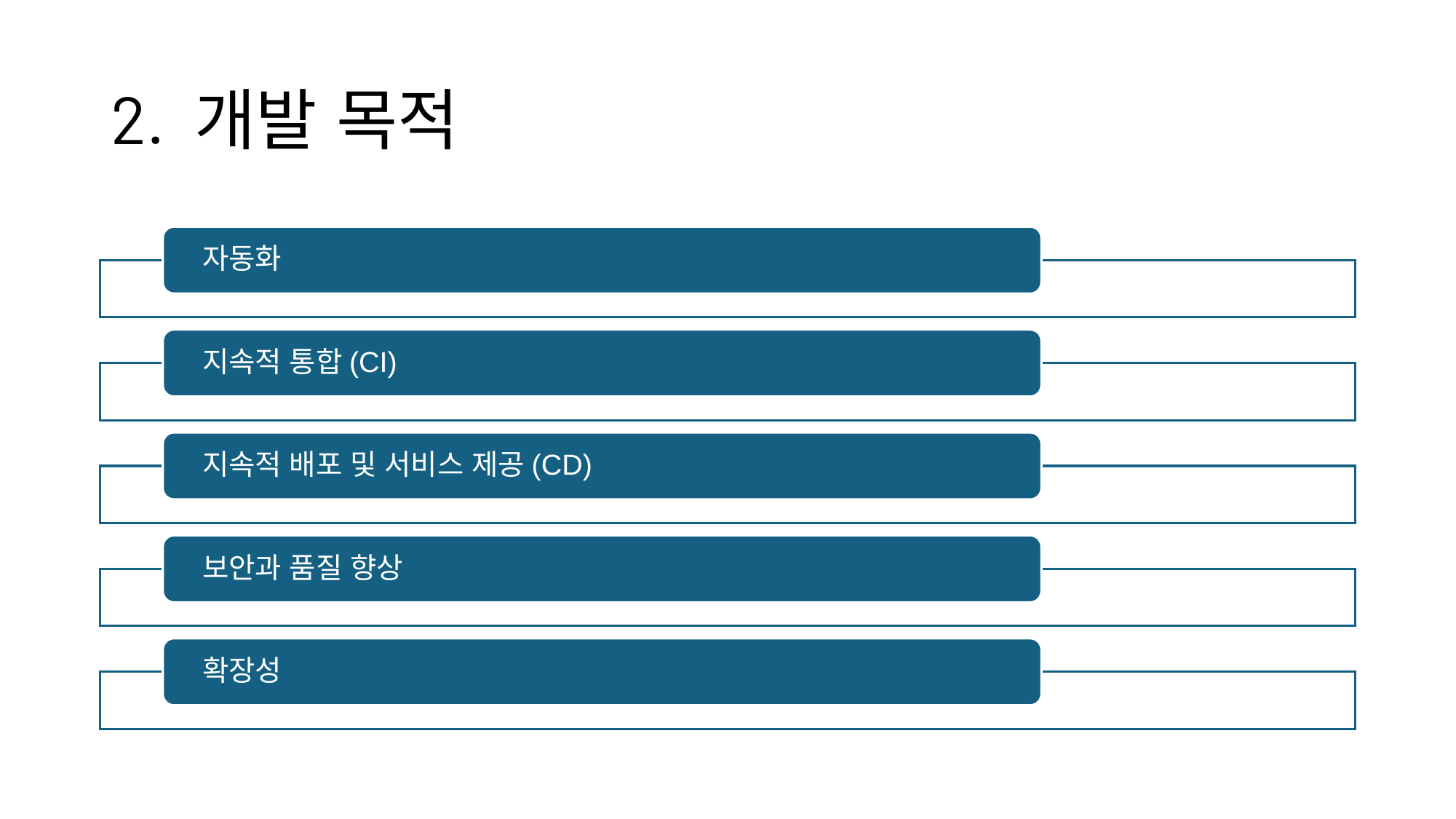

# 2. 개발 목적
자동화
지속적 통합(CI)
지속적 배포 및 서비스 제공(CD)
보안과 품질 향상
확장성